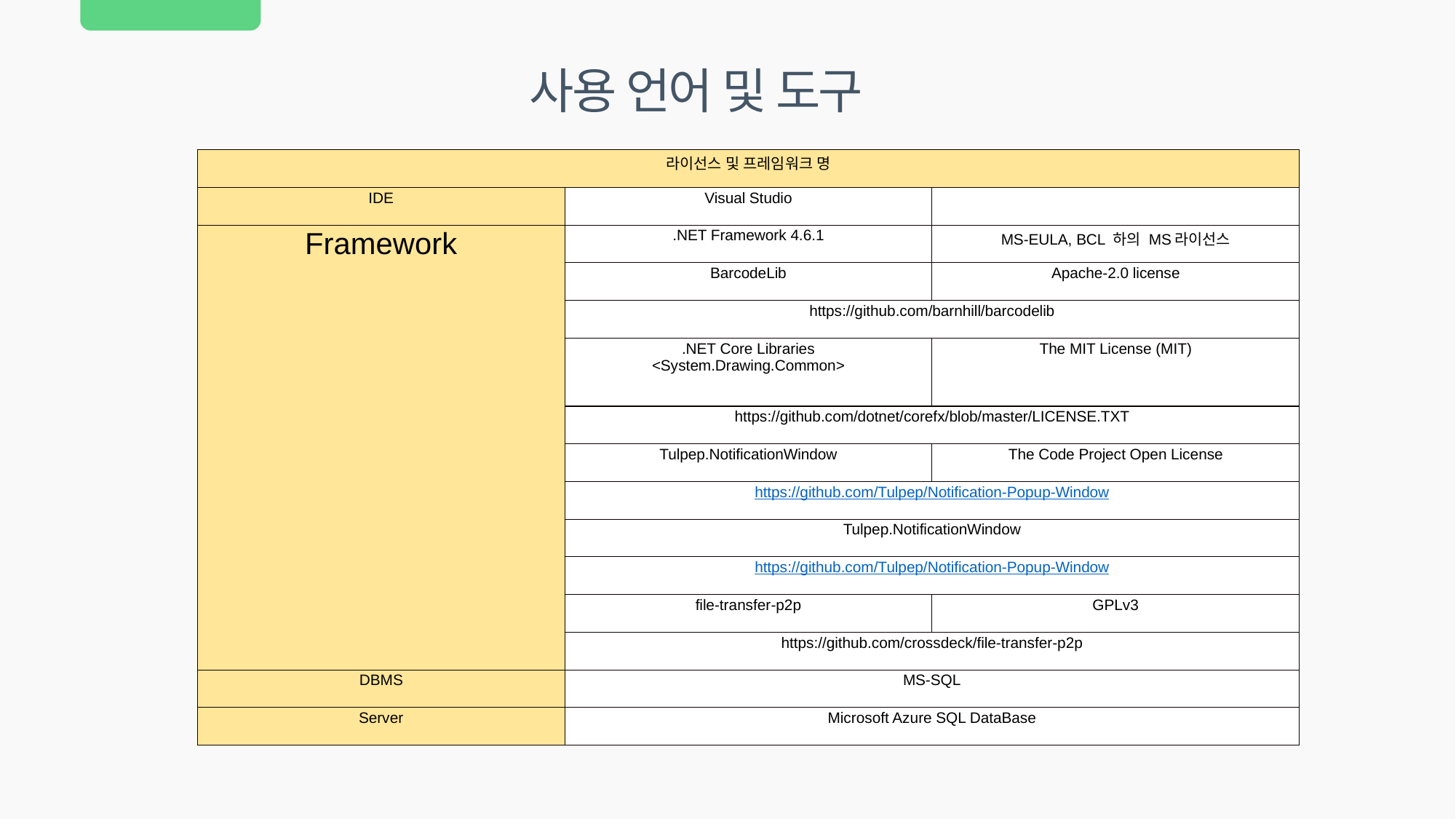

사용 언어 및 도구
| 라이선스 및 프레임워크 명 |  |  |
| --- | --- | --- |
| IDE | Visual Studio |  |
| Framework | .NET Framework 4.6.1 | MS-EULA, BCL 하의 MS라이선스 |
|  | BarcodeLib | Apache-2.0 license |
|  | https://github.com/barnhill/barcodelib |  |
|  | .NET Core Libraries <System.Drawing.Common> | The MIT License (MIT) |
|  | https://github.com/dotnet/corefx/blob/master/LICENSE.TXT |  |
|  | Tulpep.NotificationWindow | The Code Project Open License |
|  | https://github.com/Tulpep/Notification-Popup-Window |  |
|  | Tulpep.NotificationWindow |  |
|  | https://github.com/Tulpep/Notification-Popup-Window |  |
|  | file-transfer-p2p | GPLv3 |
|  | https://github.com/crossdeck/file-transfer-p2p |  |
| DBMS | MS-SQL |  |
| Server | Microsoft Azure SQL DataBase |  |